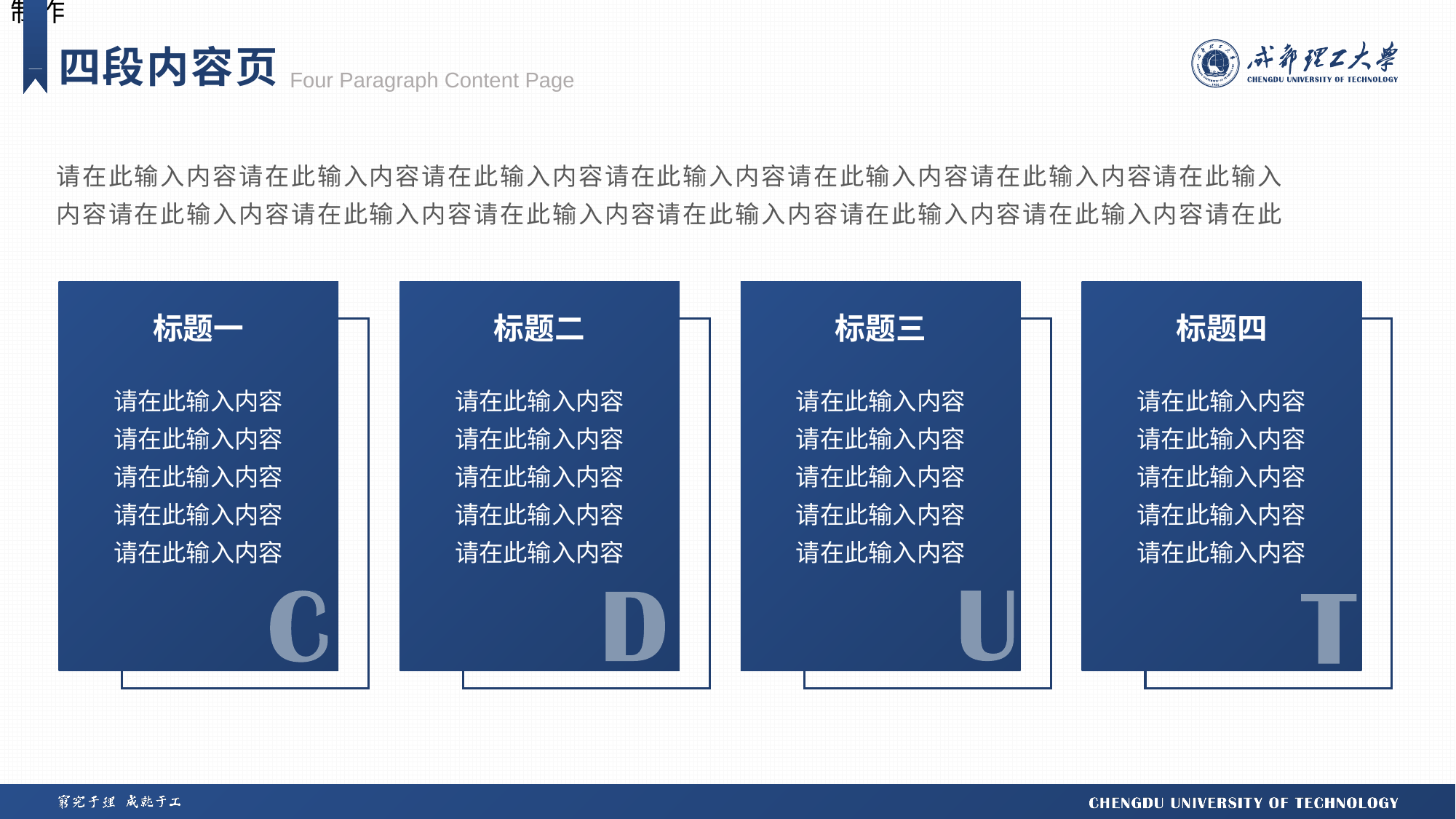

四段内容页
Four Paragraph Content Page
请在此输入内容请在此输入内容请在此输入内容请在此输入内容请在此输入内容请在此输入内容请在此输入内容请在此输入内容请在此输入内容请在此输入内容请在此输入内容请在此输入内容请在此输入内容请在此

标题一
标题一
标题二
标题一
标题三
标题四

请在此输入内容请在此输入内容请在此输入内容请在此输入内容请在此输入内容
请在此输入内容请在此输入内容请在此输入内容请在此输入内容请在此输入内容
请在此输入内容请在此输入内容请在此输入内容请在此输入内容请在此输入内容
请在此输入内容请在此输入内容请在此输入内容请在此输入内容请在此输入内容